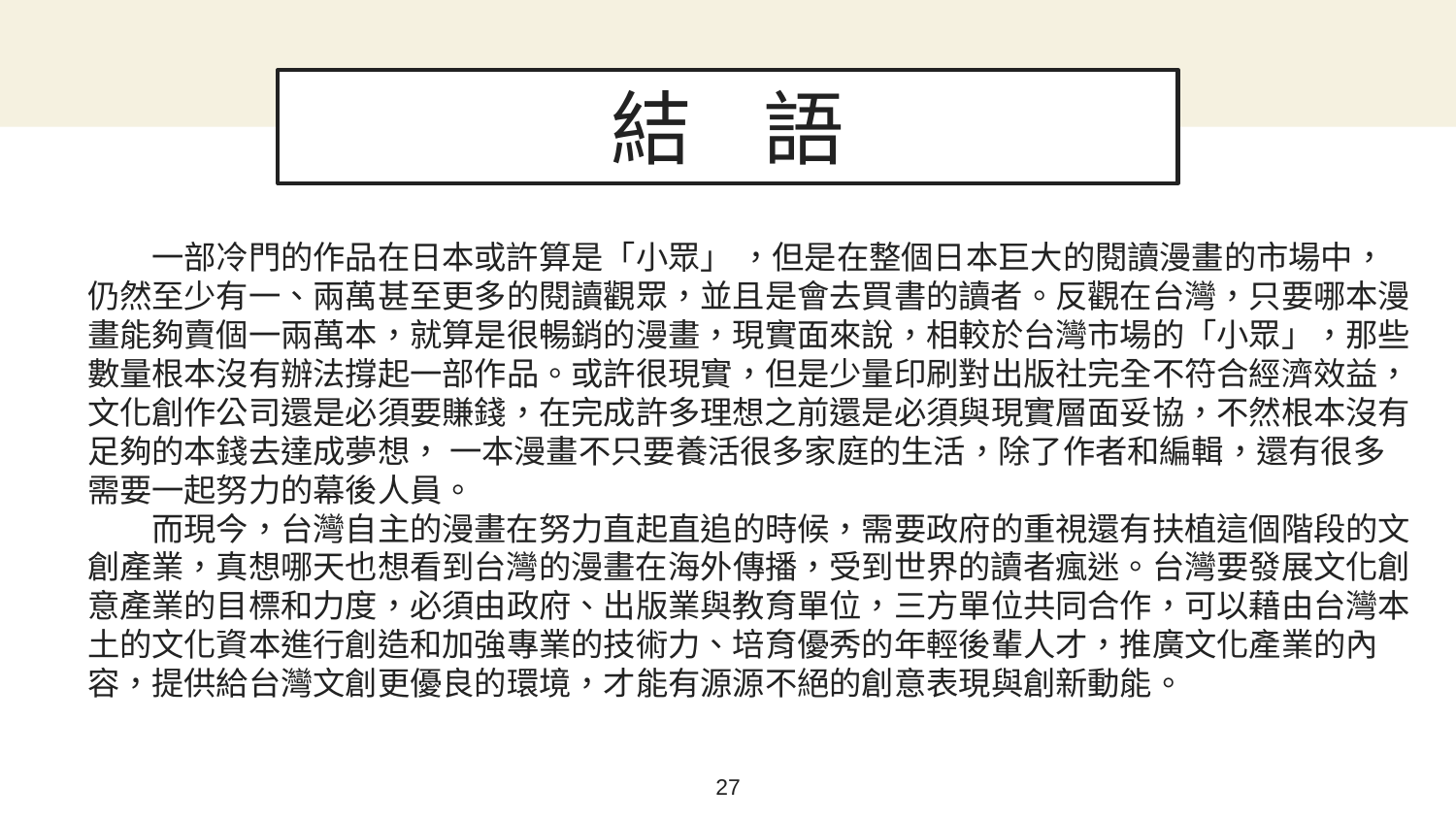

結    語
You can also split your content
# 結語
　　一部冷門的作品在日本或許算是「小眾」 ，但是在整個日本巨大的閱讀漫畫的市場中，仍然至少有一、兩萬甚至更多的閱讀觀眾，並且是會去買書的讀者。反觀在台灣，只要哪本漫畫能夠賣個一兩萬本，就算是很暢銷的漫畫，現實面來說，相較於台灣市場的「小眾」，那些數量根本沒有辦法撐起一部作品。或許很現實，但是少量印刷對出版社完全不符合經濟效益，文化創作公司還是必須要賺錢，在完成許多理想之前還是必須與現實層面妥協，不然根本沒有足夠的本錢去達成夢想， 一本漫畫不只要養活很多家庭的生活，除了作者和編輯，還有很多需要一起努力的幕後人員。
　　而現今，台灣自主的漫畫在努力直起直追的時候，需要政府的重視還有扶植這個階段的文創產業，真想哪天也想看到台灣的漫畫在海外傳播，受到世界的讀者瘋迷。台灣要發展文化創意產業的目標和力度，必須由政府、出版業與教育單位，三方單位共同合作，可以藉由台灣本土的文化資本進行創造和加強專業的技術力、培育優秀的年輕後輩人才，推廣文化產業的內容，提供給台灣文創更優良的環境，才能有源源不絕的創意表現與創新動能。
27